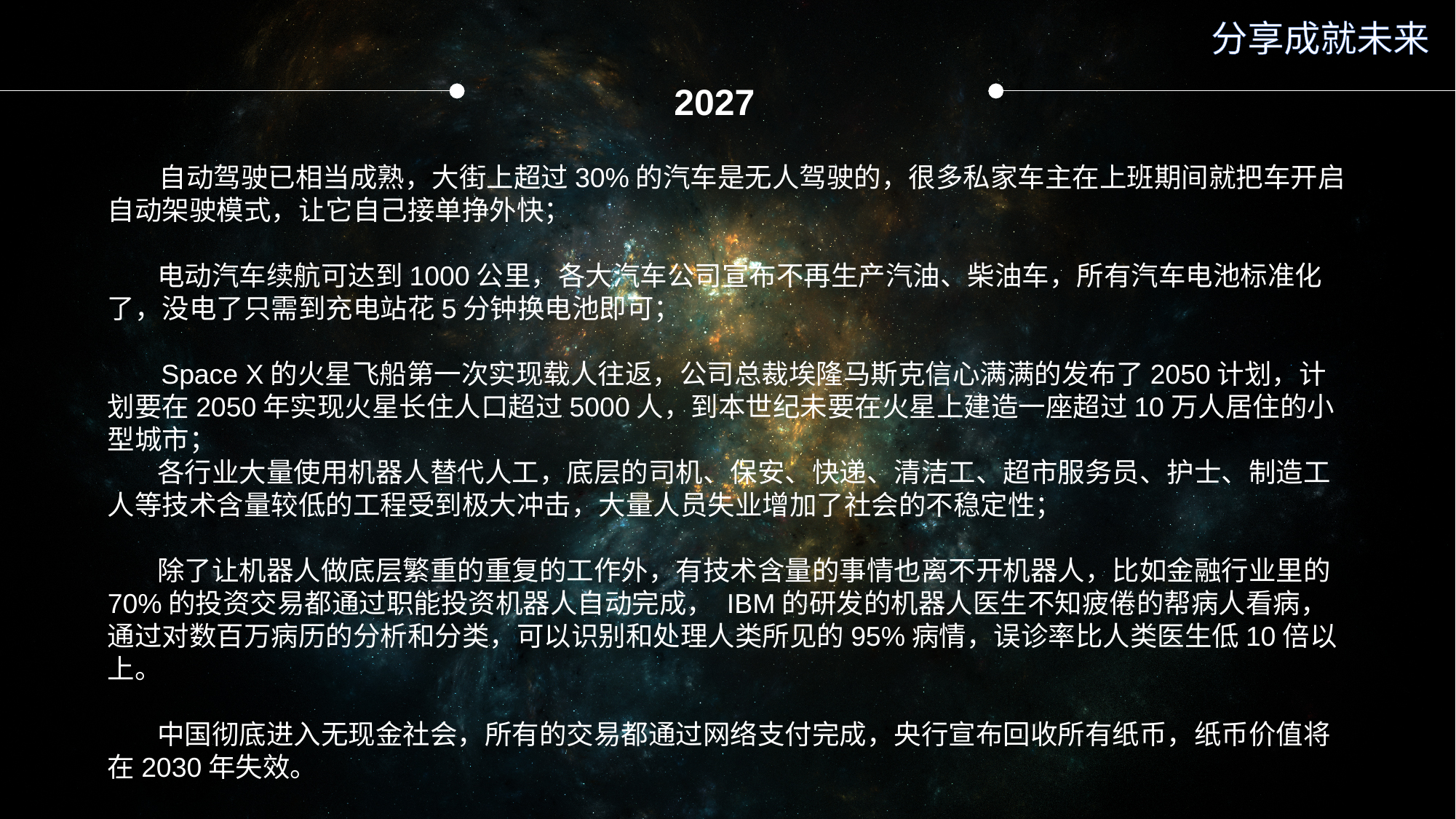

分享成就未来
2027
        自动驾驶已相当成熟，大街上超过30%的汽车是无人驾驶的，很多私家车主在上班期间就把车开启自动架驶模式，让它自己接单挣外快；

       电动汽车续航可达到1000公里，各大汽车公司宣布不再生产汽油、柴油车，所有汽车电池标准化了，没电了只需到充电站花5分钟换电池即可；

       Space X的火星飞船第一次实现载人往返，公司总裁埃隆马斯克信心满满的发布了2050计划，计划要在2050年实现火星长住人口超过5000人，到本世纪未要在火星上建造一座超过10万人居住的小型城市；
       各行业大量使用机器人替代人工，底层的司机、保安、快递、清洁工、超市服务员、护士、制造工人等技术含量较低的工程受到极大冲击，大量人员失业增加了社会的不稳定性；

       除了让机器人做底层繁重的重复的工作外，有技术含量的事情也离不开机器人，比如金融行业里的70%的投资交易都通过职能投资机器人自动完成， IBM的研发的机器人医生不知疲倦的帮病人看病，通过对数百万病历的分析和分类，可以识别和处理人类所见的95%病情，误诊率比人类医生低10倍以上。

       中国彻底进入无现金社会，所有的交易都通过网络支付完成，央行宣布回收所有纸币，纸币价值将在2030年失效。